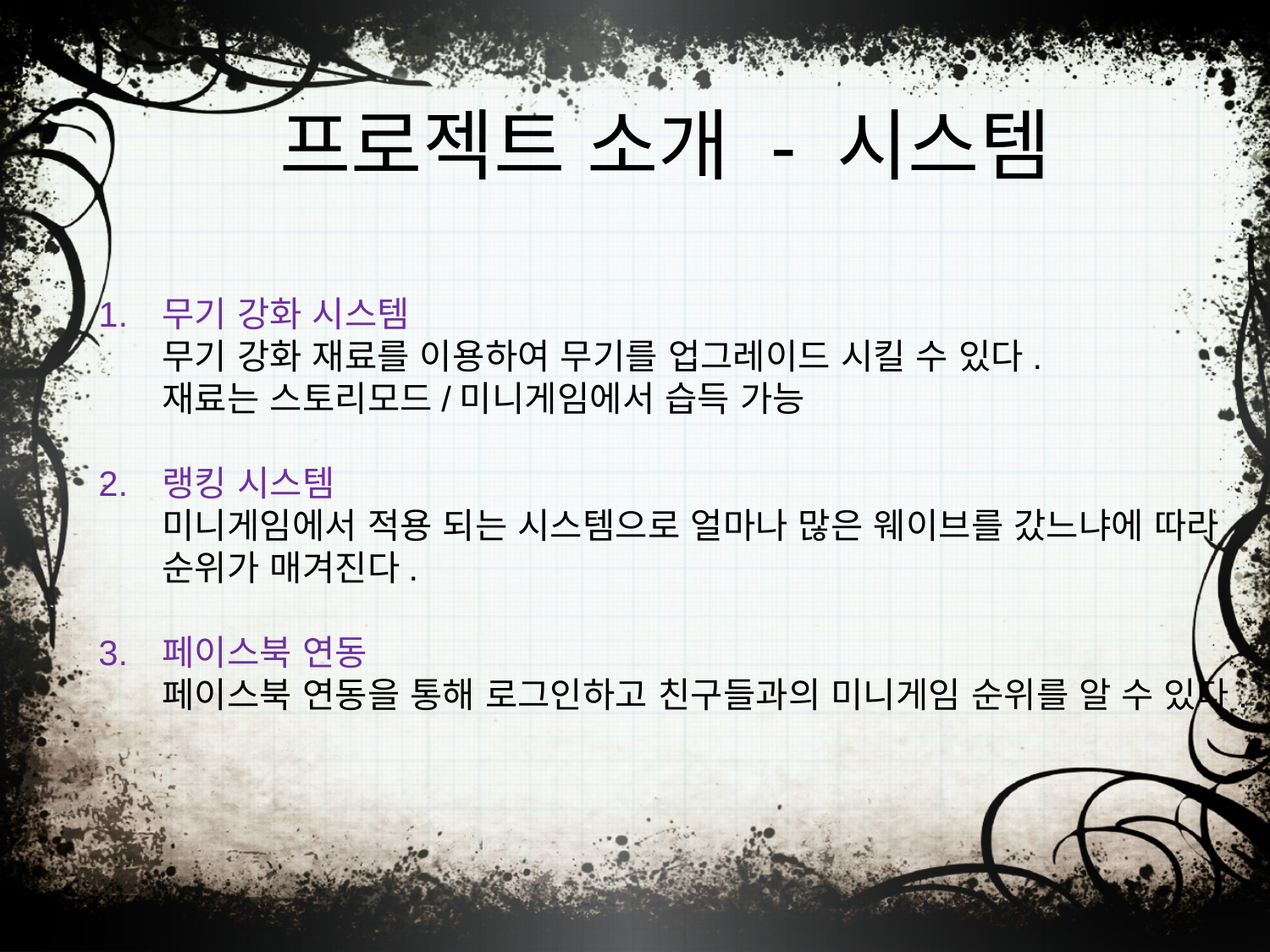

# 프로젝트 소개 - 시스템
무기 강화 시스템
무기 강화 재료를 이용하여 무기를 업그레이드 시킬 수 있다.
재료는 스토리모드/미니게임에서 습득 가능
랭킹 시스템
미니게임에서 적용 되는 시스템으로 얼마나 많은 웨이브를 갔느냐에 따라
순위가 매겨진다.

페이스북 연동
페이스북 연동을 통해 로그인하고 친구들과의 미니게임 순위를 알 수 있다.